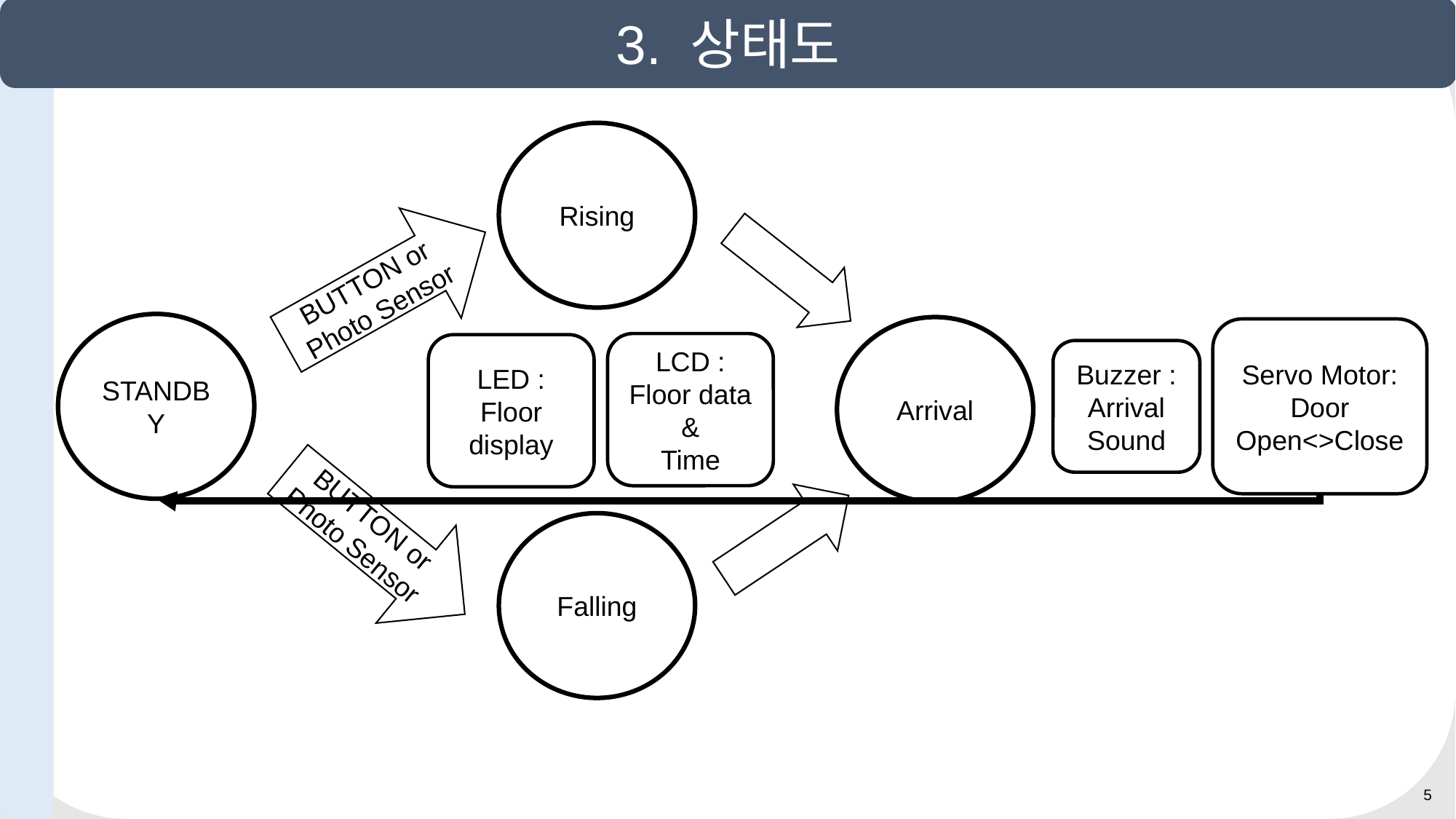

3. 상태천이도
3. 상태도

Rising
BUTTON or Photo Sensor

STANDBY
Arrival
Servo Motor:
Door Open<>Close
LCD : Floor data
&
Time
LED : Floor display
Buzzer :
Arrival Sound
BUTTON or Photo Sensor

Falling
5